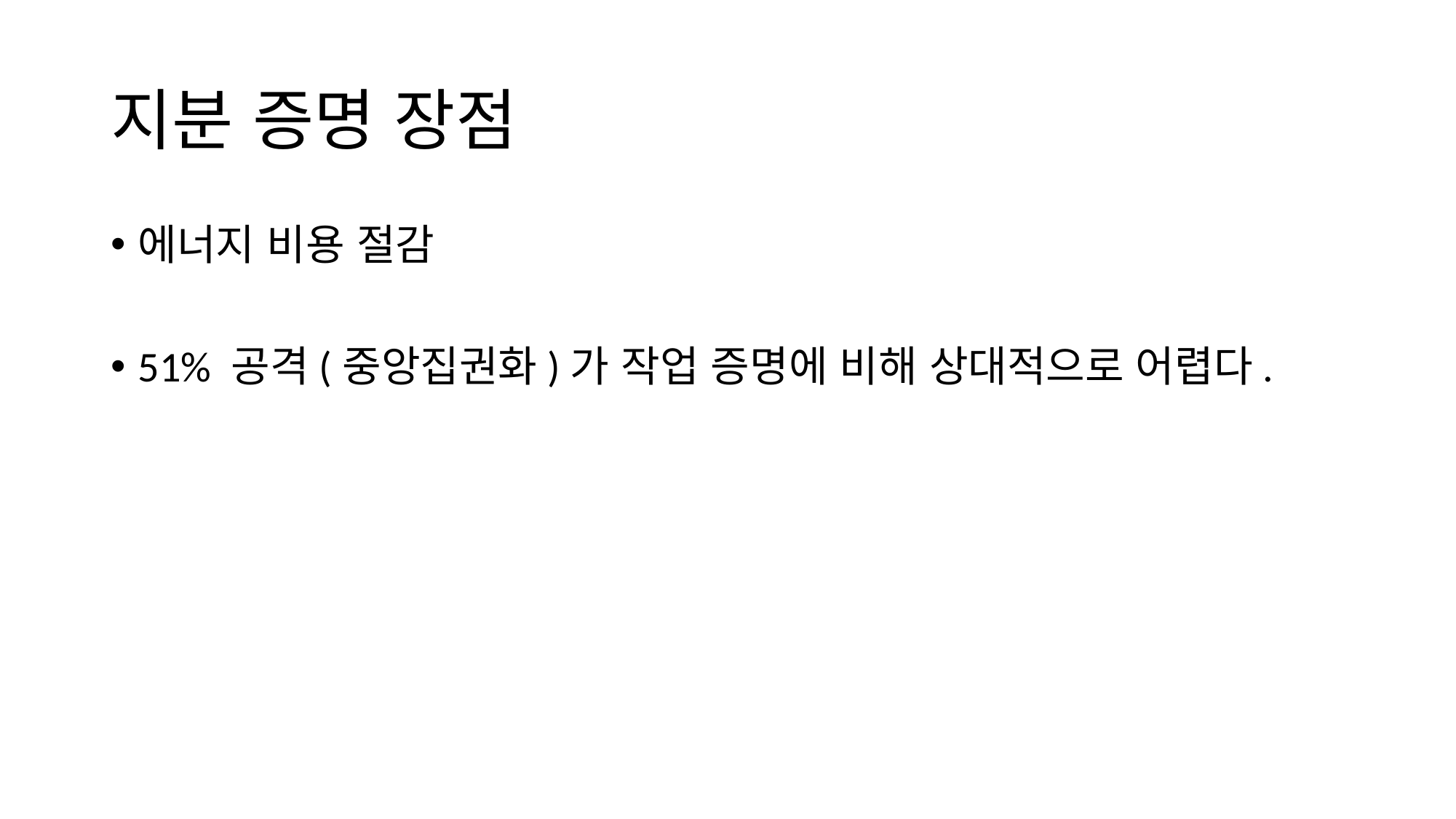

# 지분 증명 장점
에너지 비용 절감

51% 공격(중앙집권화)가 작업 증명에 비해 상대적으로 어렵다.